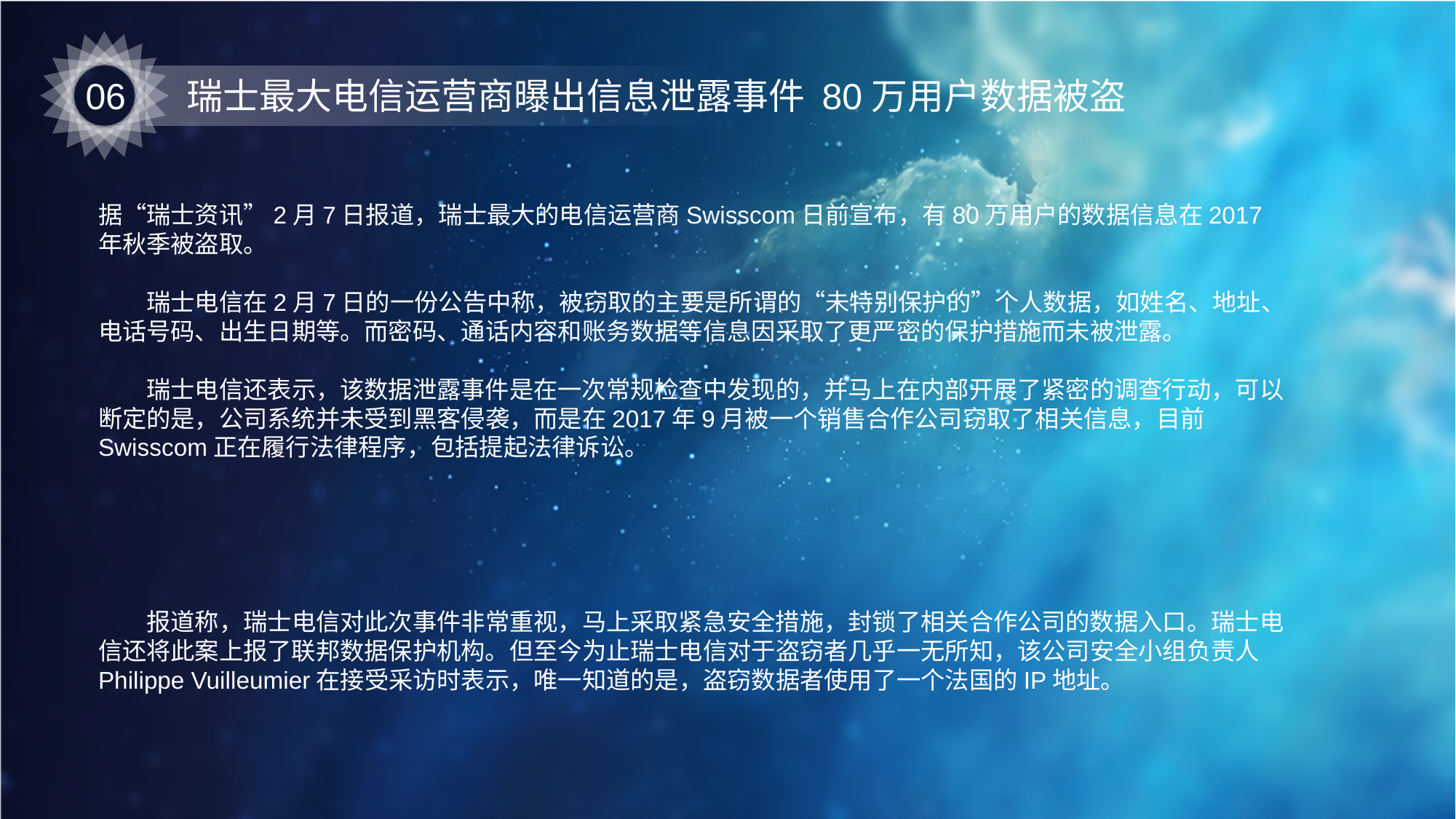

06
瑞士最大电信运营商曝出信息泄露事件 80万用户数据被盗
据“瑞士资讯”2月7日报道，瑞士最大的电信运营商Swisscom日前宣布，有80万用户的数据信息在2017年秋季被盗取。

　　瑞士电信在2月7日的一份公告中称，被窃取的主要是所谓的“未特别保护的”个人数据，如姓名、地址、电话号码、出生日期等。而密码、通话内容和账务数据等信息因采取了更严密的保护措施而未被泄露。

　　瑞士电信还表示，该数据泄露事件是在一次常规检查中发现的，并马上在内部开展了紧密的调查行动，可以断定的是，公司系统并未受到黑客侵袭，而是在2017年9月被一个销售合作公司窃取了相关信息，目前Swisscom正在履行法律程序，包括提起法律诉讼。

　　报道称，瑞士电信对此次事件非常重视，马上采取紧急安全措施，封锁了相关合作公司的数据入口。瑞士电信还将此案上报了联邦数据保护机构。但至今为止瑞士电信对于盗窃者几乎一无所知，该公司安全小组负责人Philippe Vuilleumier在接受采访时表示，唯一知道的是，盗窃数据者使用了一个法国的IP地址。